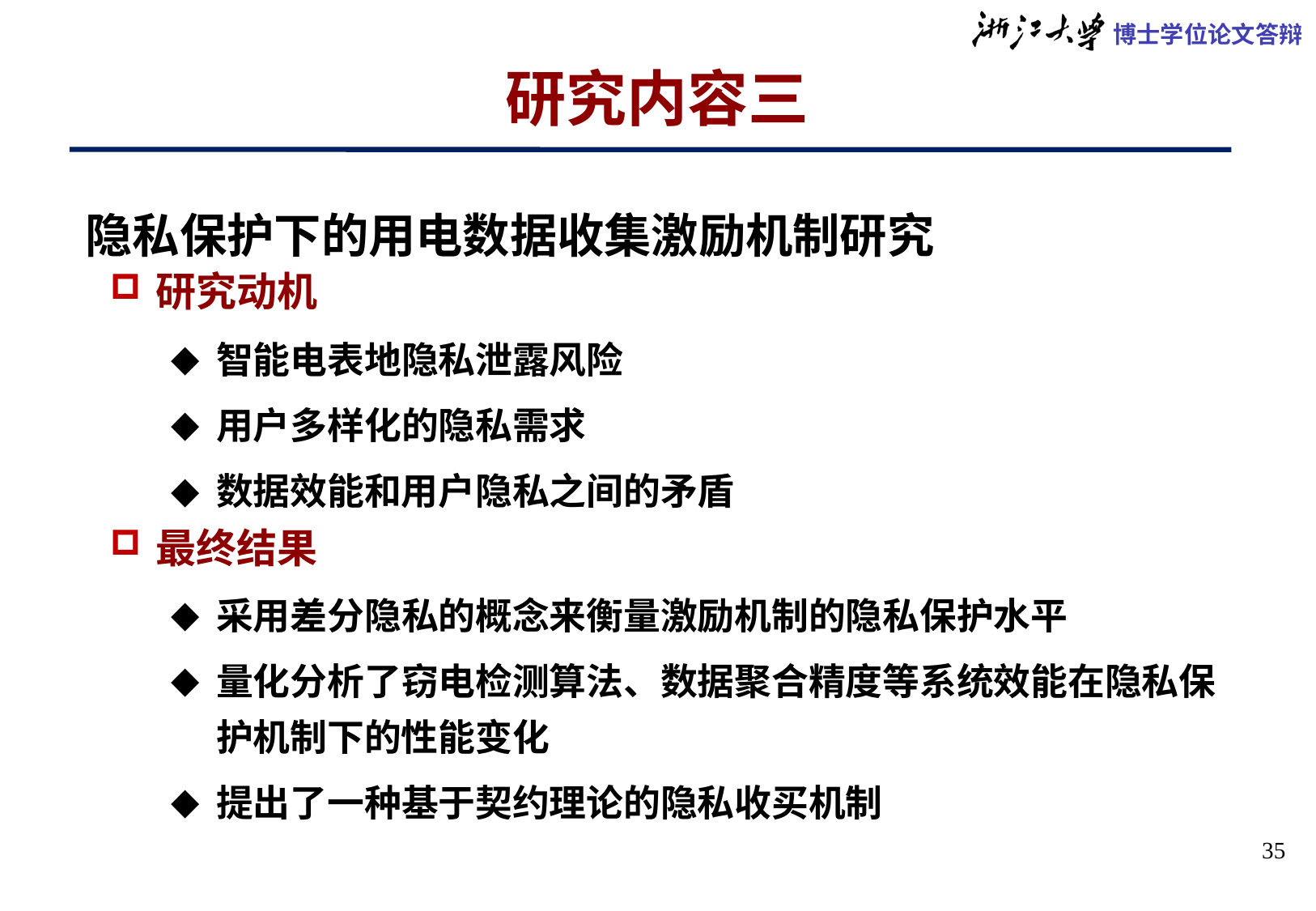

# 研究内容三
隐私保护下的用电数据收集激励机制研究
研究动机
智能电表地隐私泄露风险
用户多样化的隐私需求
数据效能和用户隐私之间的矛盾
最终结果
采用差分隐私的概念来衡量激励机制的隐私保护水平
量化分析了窃电检测算法、数据聚合精度等系统效能在隐私保护机制下的性能变化
提出了一种基于契约理论的隐私收买机制

35